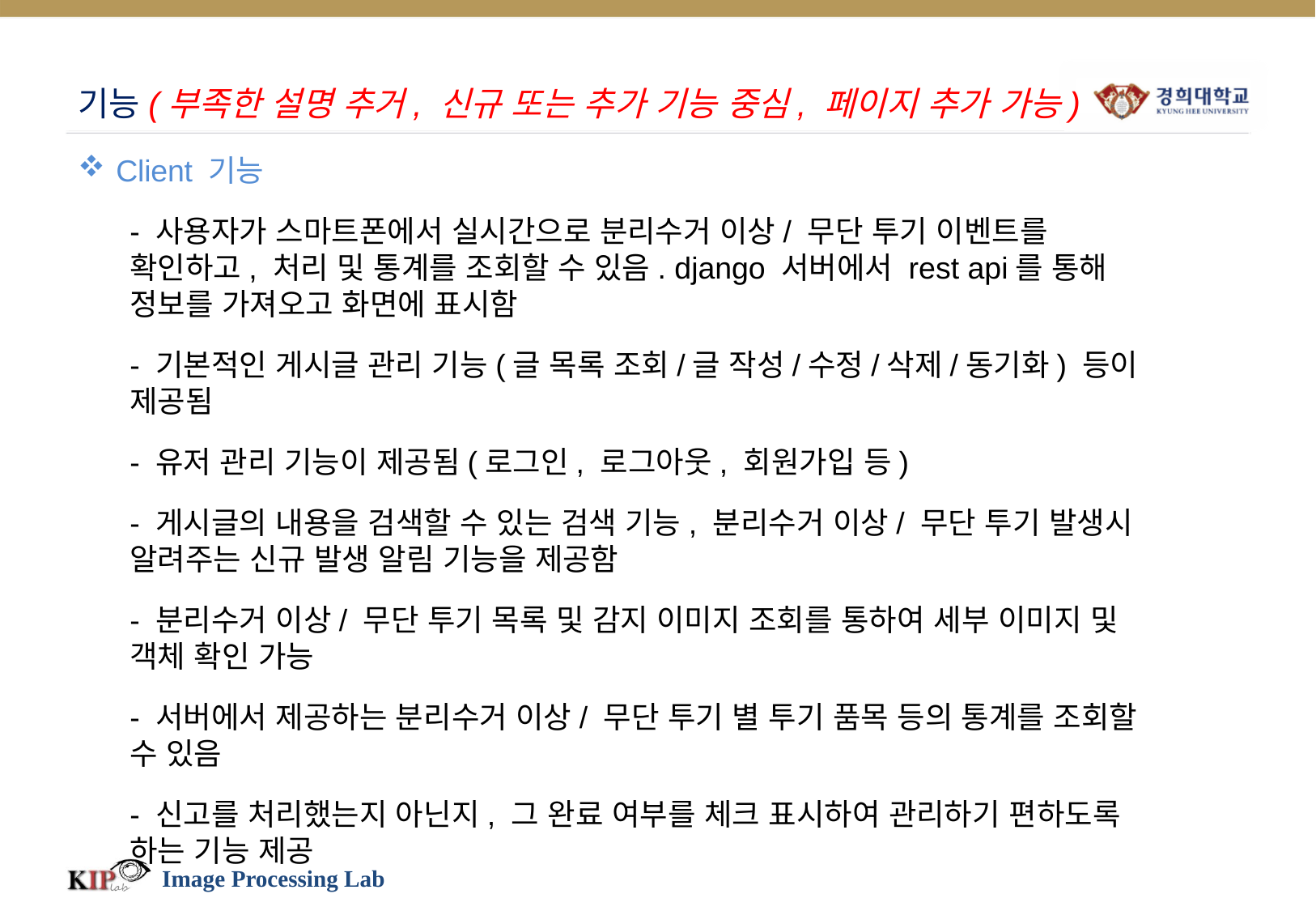

# 기능(부족한 설명 추거, 신규 또는 추가 기능 중심, 페이지 추가 가능)
Client 기능
- 사용자가 스마트폰에서 실시간으로 분리수거 이상/ 무단 투기 이벤트를 확인하고, 처리 및 통계를 조회할 수 있음. django 서버에서 rest api를 통해 정보를 가져오고 화면에 표시함
- 기본적인 게시글 관리 기능(글 목록 조회/글 작성/수정/삭제/동기화) 등이 제공됨
- 유저 관리 기능이 제공됨(로그인, 로그아웃, 회원가입 등)
- 게시글의 내용을 검색할 수 있는 검색 기능, 분리수거 이상/ 무단 투기 발생시 알려주는 신규 발생 알림 기능을 제공함
- 분리수거 이상/ 무단 투기 목록 및 감지 이미지 조회를 통하여 세부 이미지 및 객체 확인 가능
- 서버에서 제공하는 분리수거 이상/ 무단 투기 별 투기 품목 등의 통계를 조회할 수 있음
- 신고를 처리했는지 아닌지, 그 완료 여부를 체크 표시하여 관리하기 편하도록 하는 기능 제공

Image Processing Lab